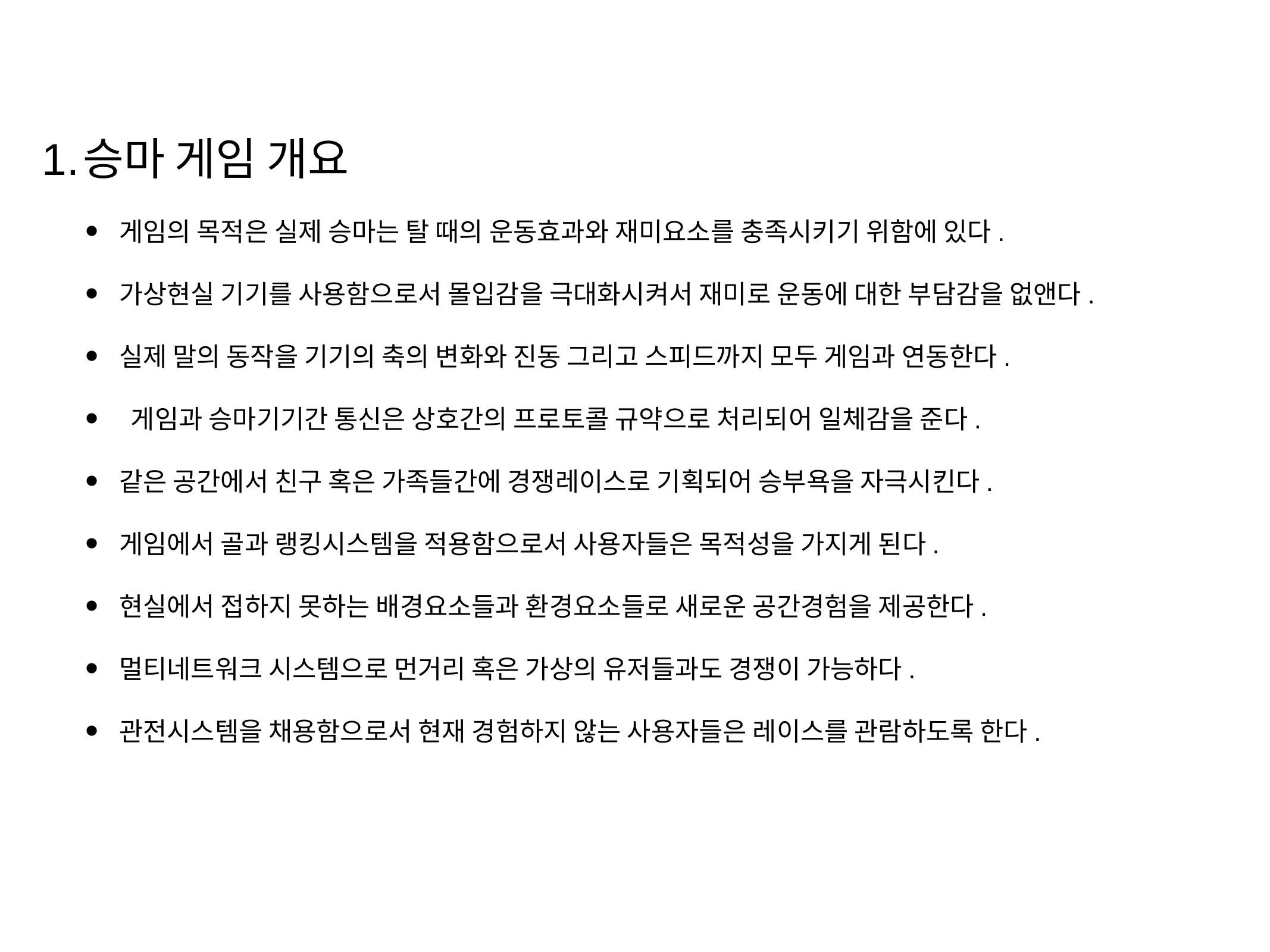

승마 게임 개요
게임의 목적은 실제 승마는 탈 때의 운동효과와 재미요소를 충족시키기 위함에 있다.
가상현실 기기를 사용함으로서 몰입감을 극대화시켜서 재미로 운동에 대한 부담감을 없앤다.
실제 말의 동작을 기기의 축의 변화와 진동 그리고 스피드까지 모두 게임과 연동한다.
 게임과 승마기기간 통신은 상호간의 프로토콜 규약으로 처리되어 일체감을 준다.
같은 공간에서 친구 혹은 가족들간에 경쟁레이스로 기획되어 승부욕을 자극시킨다.
게임에서 골과 랭킹시스템을 적용함으로서 사용자들은 목적성을 가지게 된다.
현실에서 접하지 못하는 배경요소들과 환경요소들로 새로운 공간경험을 제공한다.
멀티네트워크 시스템으로 먼거리 혹은 가상의 유저들과도 경쟁이 가능하다.
관전시스템을 채용함으로서 현재 경험하지 않는 사용자들은 레이스를 관람하도록 한다.